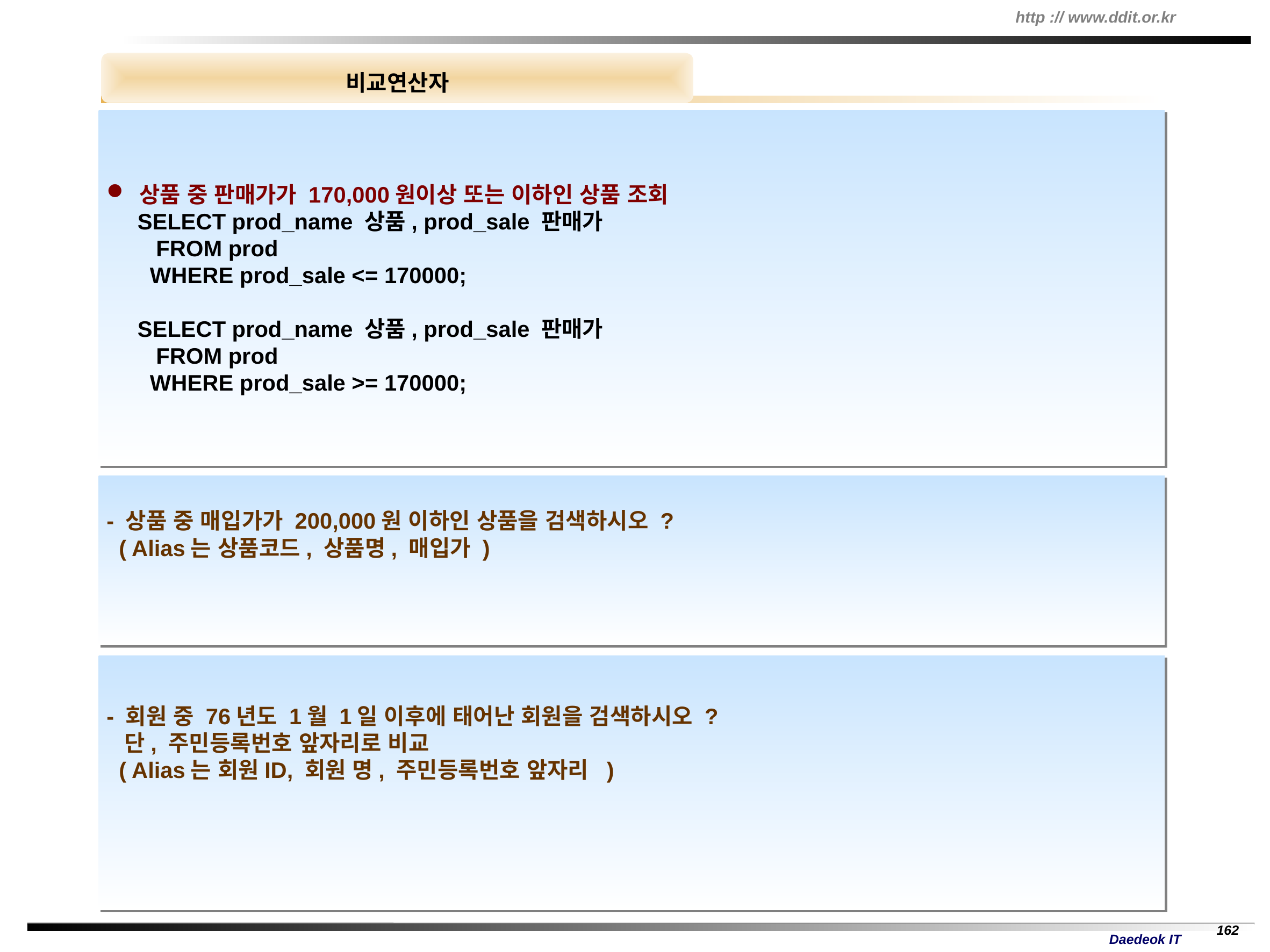

비교연산자

 상품 중 판매가가 170,000원이상 또는 이하인 상품 조회
     SELECT prod_name 상품, prod_sale 판매가
        FROM prod
       WHERE prod_sale <= 170000;

     SELECT prod_name 상품, prod_sale 판매가
        FROM prod
       WHERE prod_sale >= 170000;
- 상품 중 매입가가 200,000원 이하인 상품을 검색하시오 ?
  ( Alias는 상품코드, 상품명, 매입가 )

- 회원 중 76년도 1월 1일 이후에 태어난 회원을 검색하시오 ?
  단, 주민등록번호 앞자리로 비교
  ( Alias는 회원ID, 회원 명, 주민등록번호 앞자리  )